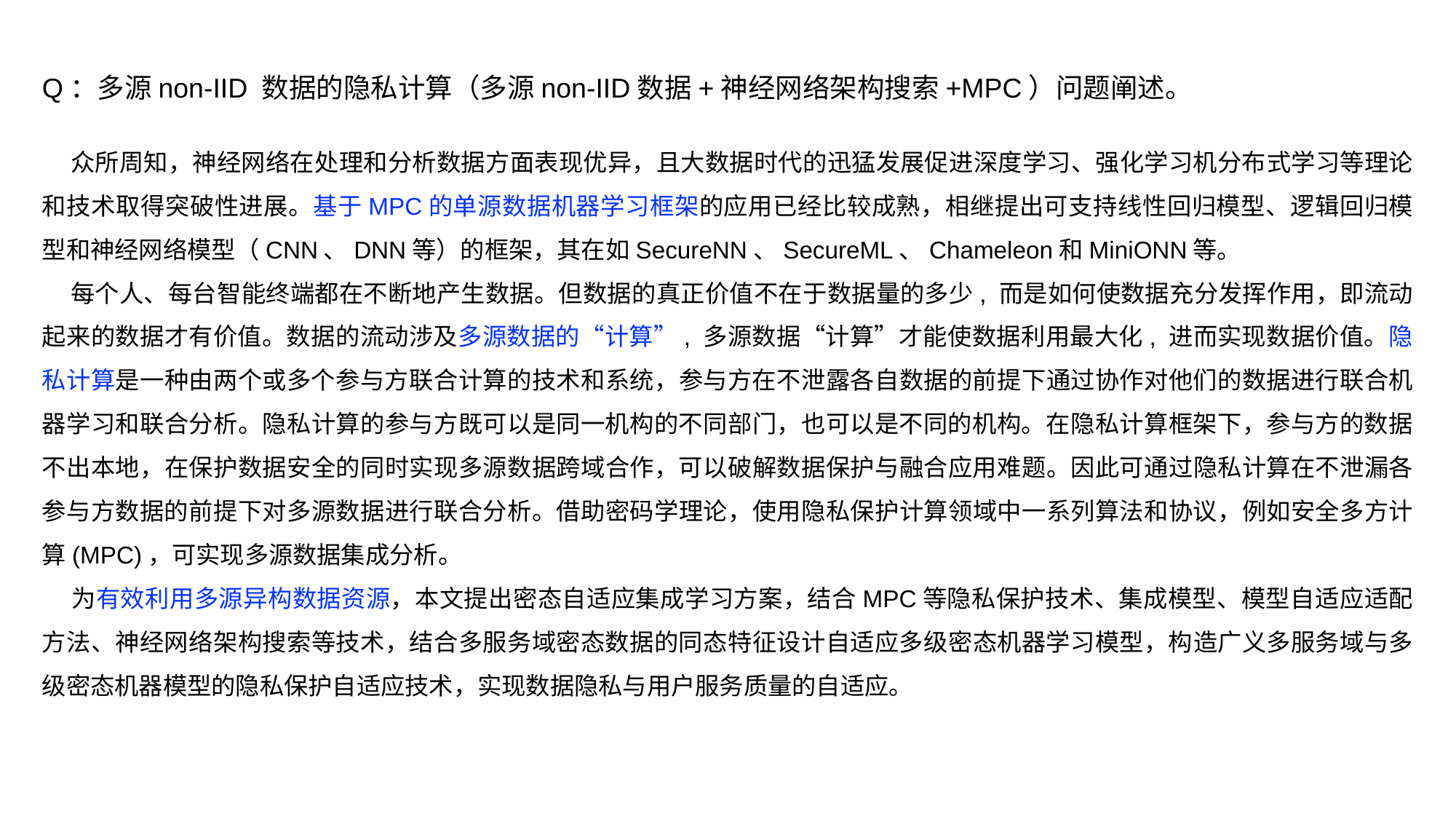

Q：多源non-IID 数据的隐私计算（多源non-IID数据+神经网络架构搜索+MPC）问题阐述。

    众所周知，神经网络在处理和分析数据方面表现优异，且大数据时代的迅猛发展促进深度学习、强化学习机分布式学习等理论和技术取得突破性进展。基于MPC的单源数据机器学习框架的应用已经比较成熟，相继提出可支持线性回归模型、逻辑回归模型和神经网络模型（CNN、DNN等）的框架，其在如SecureNN、SecureML、Chameleon和MiniONN等。
    每个人、每台智能终端都在不断地产生数据。但数据的真正价值不在于数据量的多少, 而是如何使数据充分发挥作用，即流动起来的数据才有价值。数据的流动涉及多源数据的“计算”, 多源数据“计算”才能使数据利用最大化, 进而实现数据价值。隐私计算是一种由两个或多个参与方联合计算的技术和系统，参与方在不泄露各自数据的前提下通过协作对他们的数据进行联合机器学习和联合分析。隐私计算的参与方既可以是同一机构的不同部门，也可以是不同的机构。在隐私计算框架下，参与方的数据不出本地，在保护数据安全的同时实现多源数据跨域合作，可以破解数据保护与融合应用难题。因此可通过隐私计算在不泄漏各参与方数据的前提下对多源数据进行联合分析。借助密码学理论，使用隐私保护计算领域中一系列算法和协议，例如安全多方计算(MPC)，可实现多源数据集成分析。
    为有效利用多源异构数据资源，本文提出密态自适应集成学习方案，结合MPC等隐私保护技术、集成模型、模型自适应适配方法、神经网络架构搜索等技术，结合多服务域密态数据的同态特征设计自适应多级密态机器学习模型，构造广义多服务域与多级密态机器模型的隐私保护自适应技术，实现数据隐私与用户服务质量的自适应。